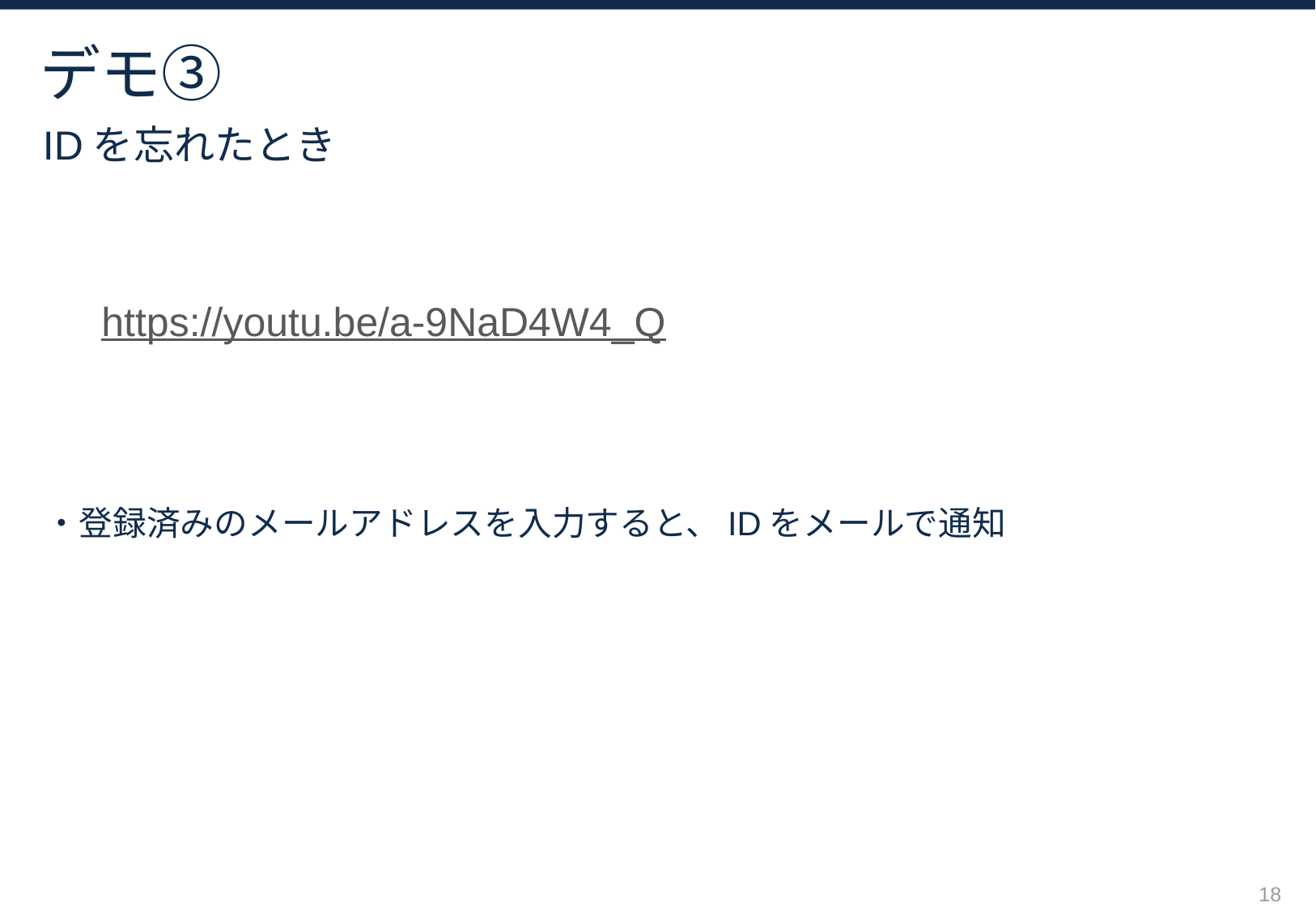

デモ③
IDを忘れたとき
https://youtu.be/a-9NaD4W4_Q
・登録済みのメールアドレスを入力すると、IDをメールで通知
18